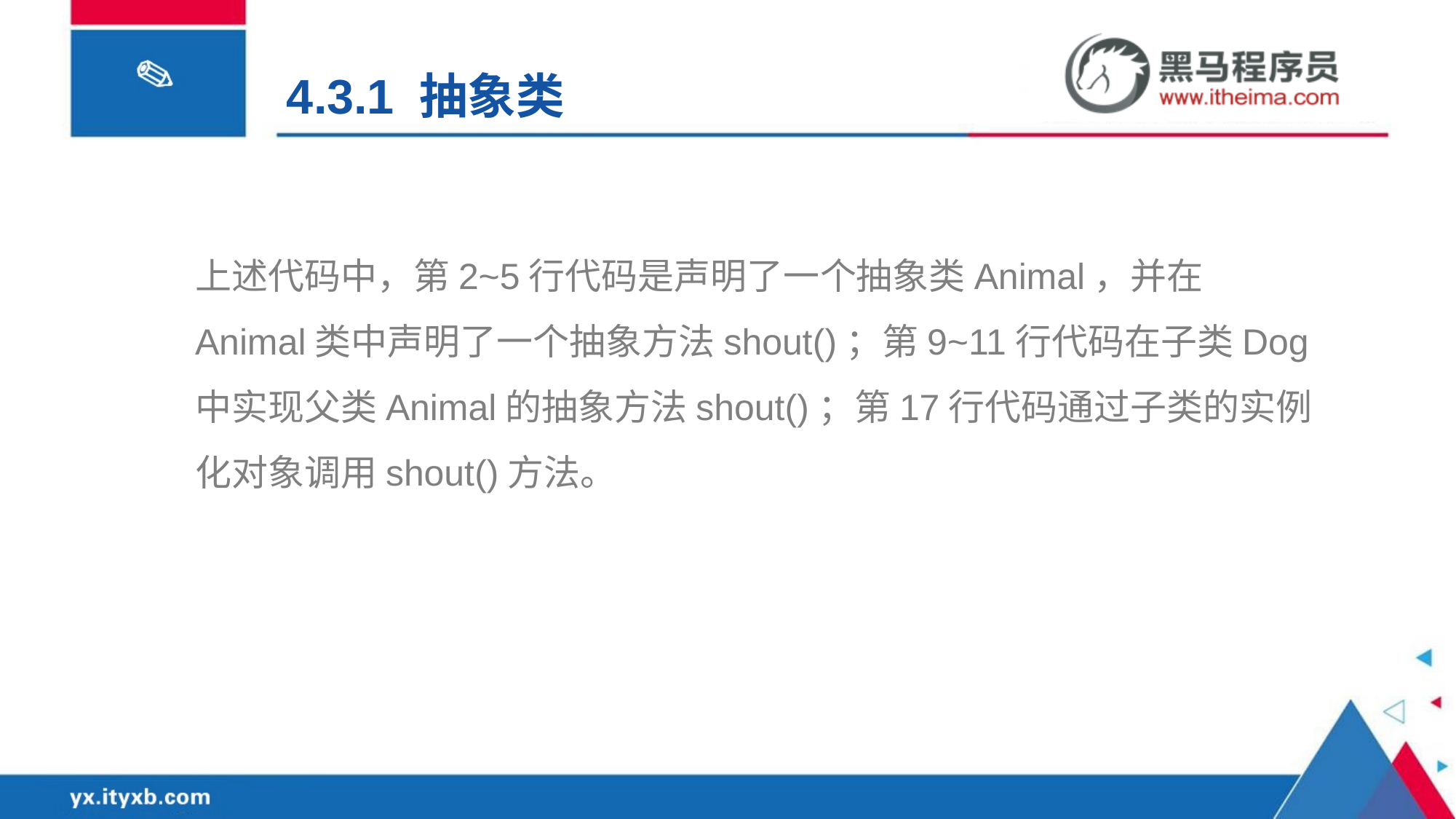

4.3.1 抽象类
上述代码中，第2~5行代码是声明了一个抽象类Animal，并在Animal类中声明了一个抽象方法shout()；第9~11行代码在子类Dog中实现父类Animal的抽象方法shout()；第17行代码通过子类的实例化对象调用shout()方法。